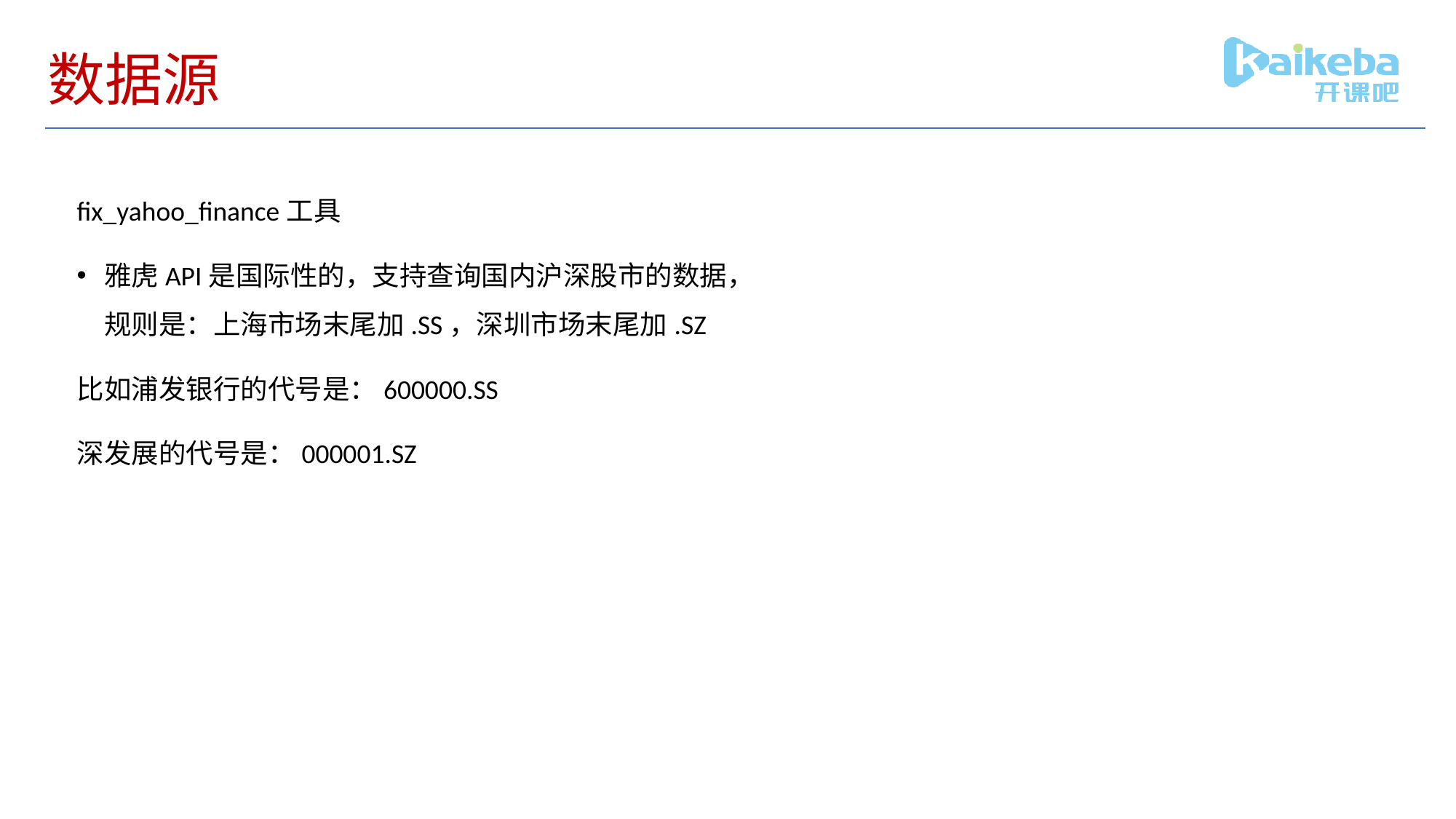

# 数据源
fix_yahoo_finance工具
雅虎API是国际性的，支持查询国内沪深股市的数据，规则是：上海市场末尾加.SS，深圳市场末尾加.SZ
比如浦发银行的代号是：600000.SS
深发展的代号是：000001.SZ